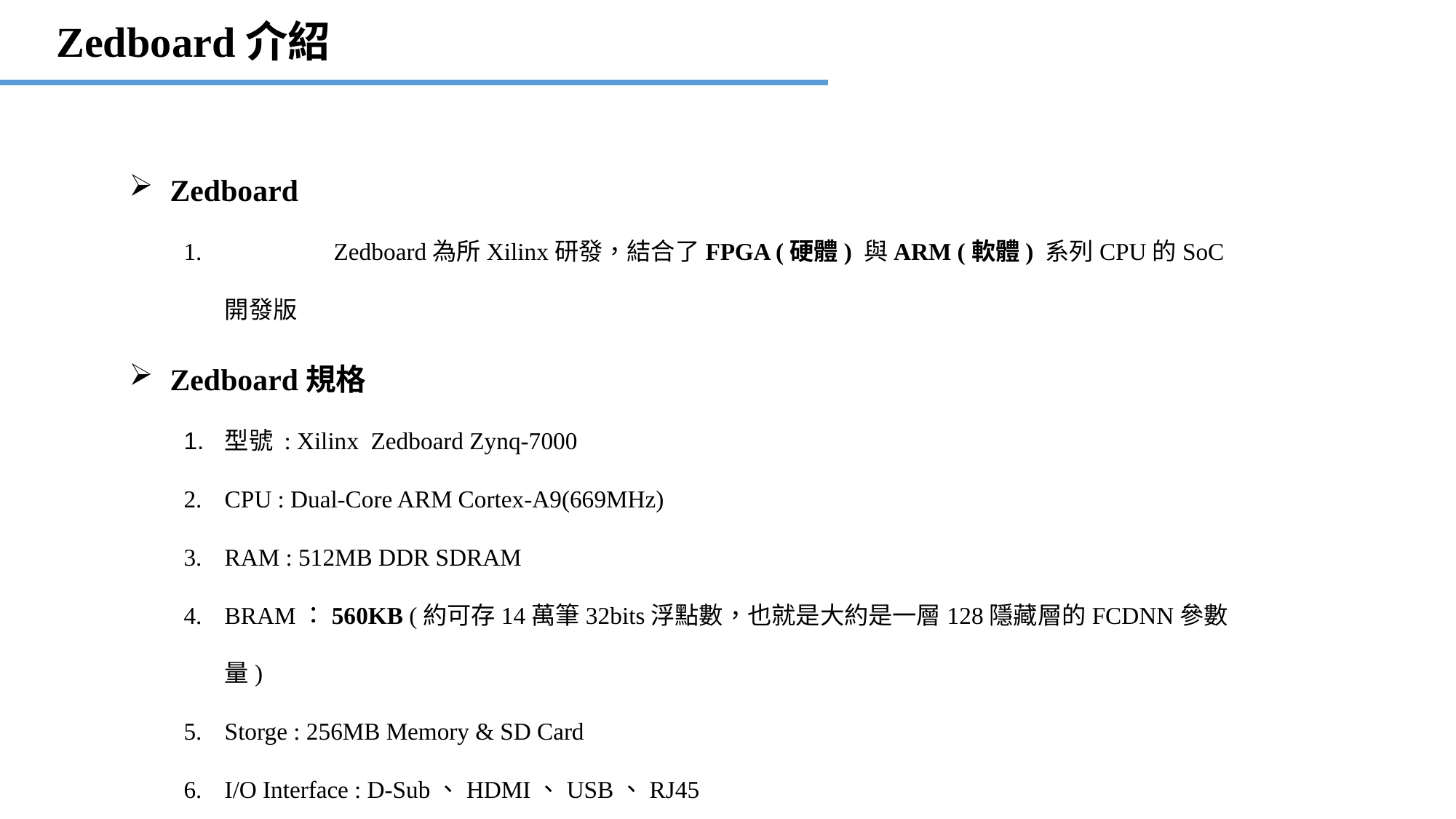

Zedboard介紹

Zedboard
	Zedboard為所Xilinx研發，結合了FPGA (硬體) 與ARM (軟體) 系列CPU的SoC開發版
Zedboard規格
型號 : Xilinx  Zedboard Zynq-7000
CPU : Dual-Core ARM Cortex-A9(669MHz)
RAM : 512MB DDR SDRAM
BRAM：560KB (約可存14萬筆32bits浮點數，也就是大約是一層128隱藏層的FCDNN參數量)
Storge : 256MB Memory & SD Card
I/O Interface : D-Sub、HDMI、USB、RJ45